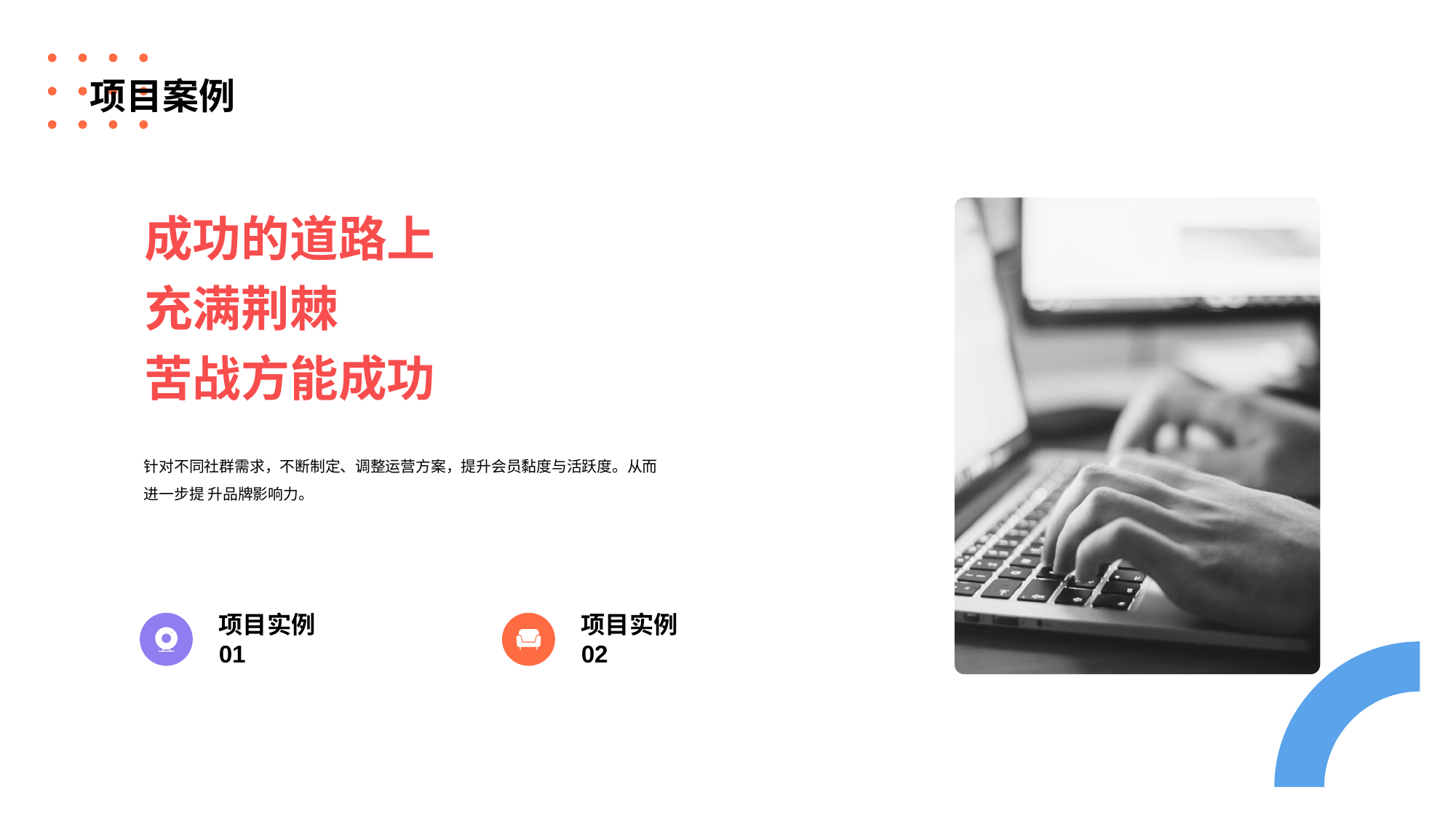

# 项目案例
成功的道路上
充满荆棘
苦战方能成功

项目实例
01
项目实例
02

针对不同社群需求，不断制定、调整运营方案，提升会员黏度与活跃度。从而进一步提 升品牌影响力。